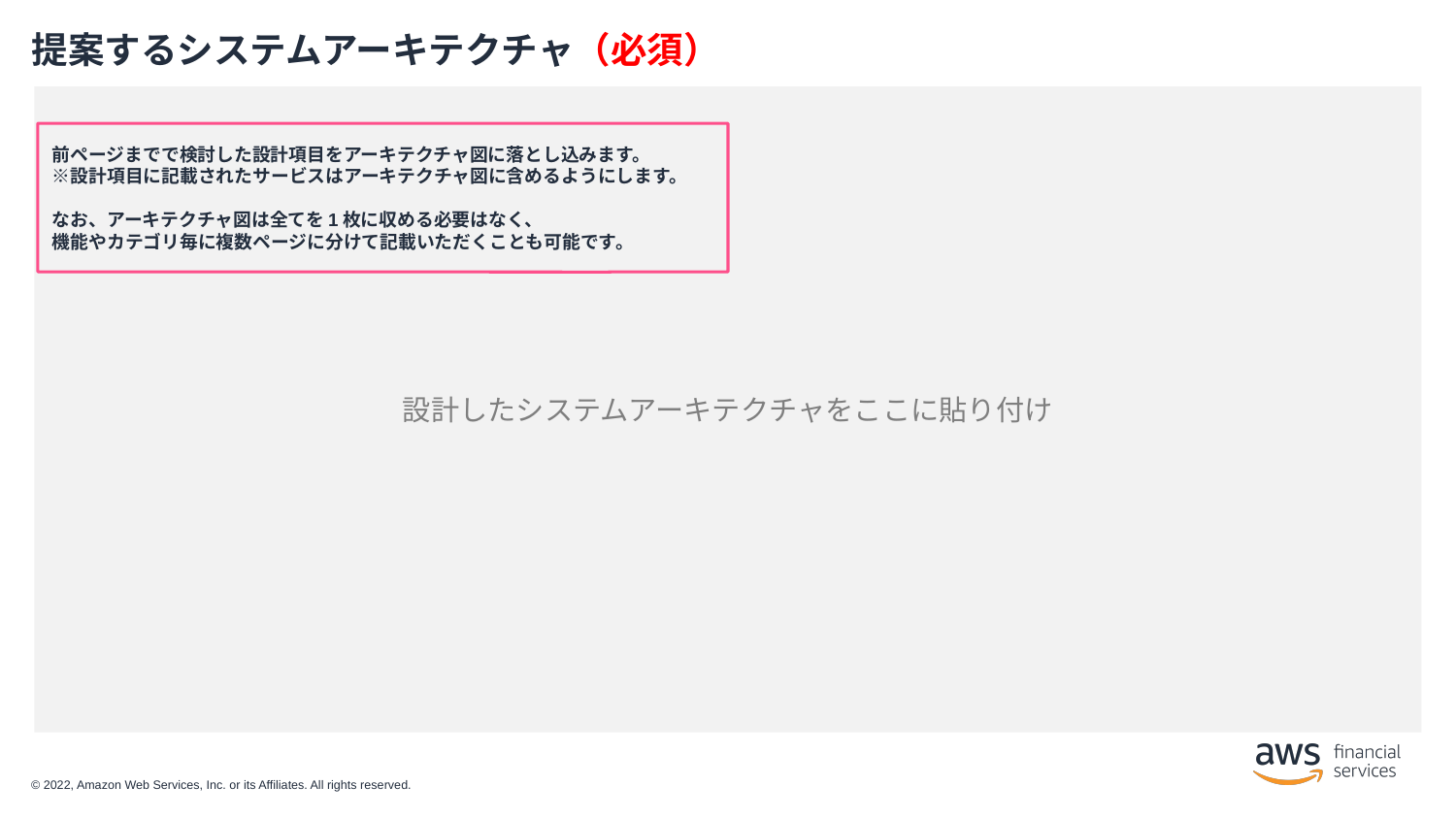

# 提案するシステムアーキテクチャ（必須）
設計したシステムアーキテクチャをここに貼り付け
前ページまでで検討した設計項目をアーキテクチャ図に落とし込みます。
※設計項目に記載されたサービスはアーキテクチャ図に含めるようにします。
なお、アーキテクチャ図は全てを1枚に収める必要はなく、
機能やカテゴリ毎に複数ページに分けて記載いただくことも可能です。